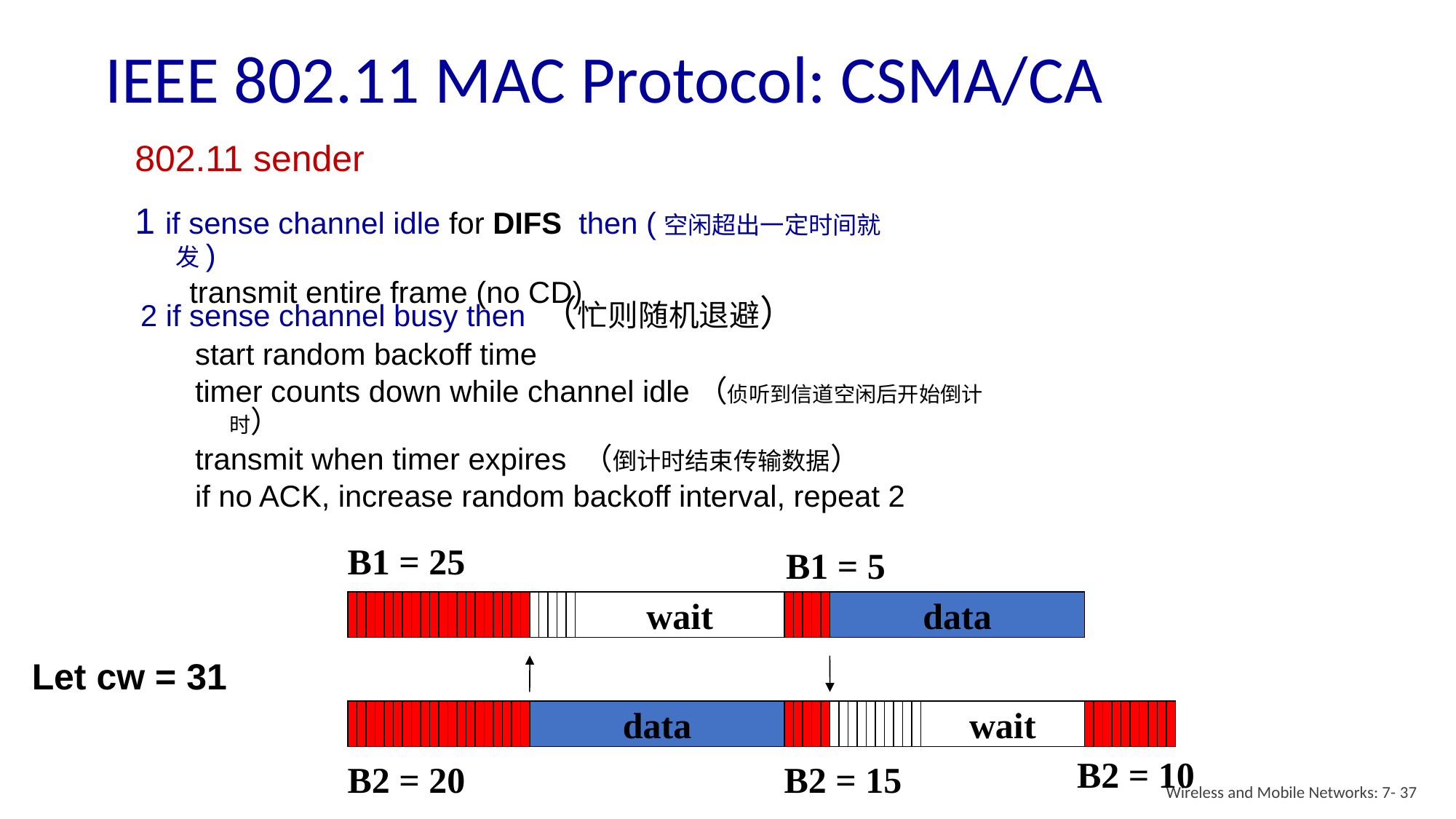

# IEEE 802.11 MAC Protocol: CSMA/CA
802.11 sender
1 if sense channel idle for DIFS  then (空闲超出一定时间就发)
transmit entire frame (no CD)

2 if sense channel busy then （忙则随机退避）
start random backoff time
timer counts down while channel idle（侦听到信道空闲后开始倒计时）
transmit when timer expires （倒计时结束传输数据）
if no ACK, increase random backoff interval, repeat 2
B1 = 25

B2 = 20

B1 = 5

B2 = 15
wait
data
data
wait
Let cw = 31

B2 = 10
Wireless and Mobile Networks: 7- 37